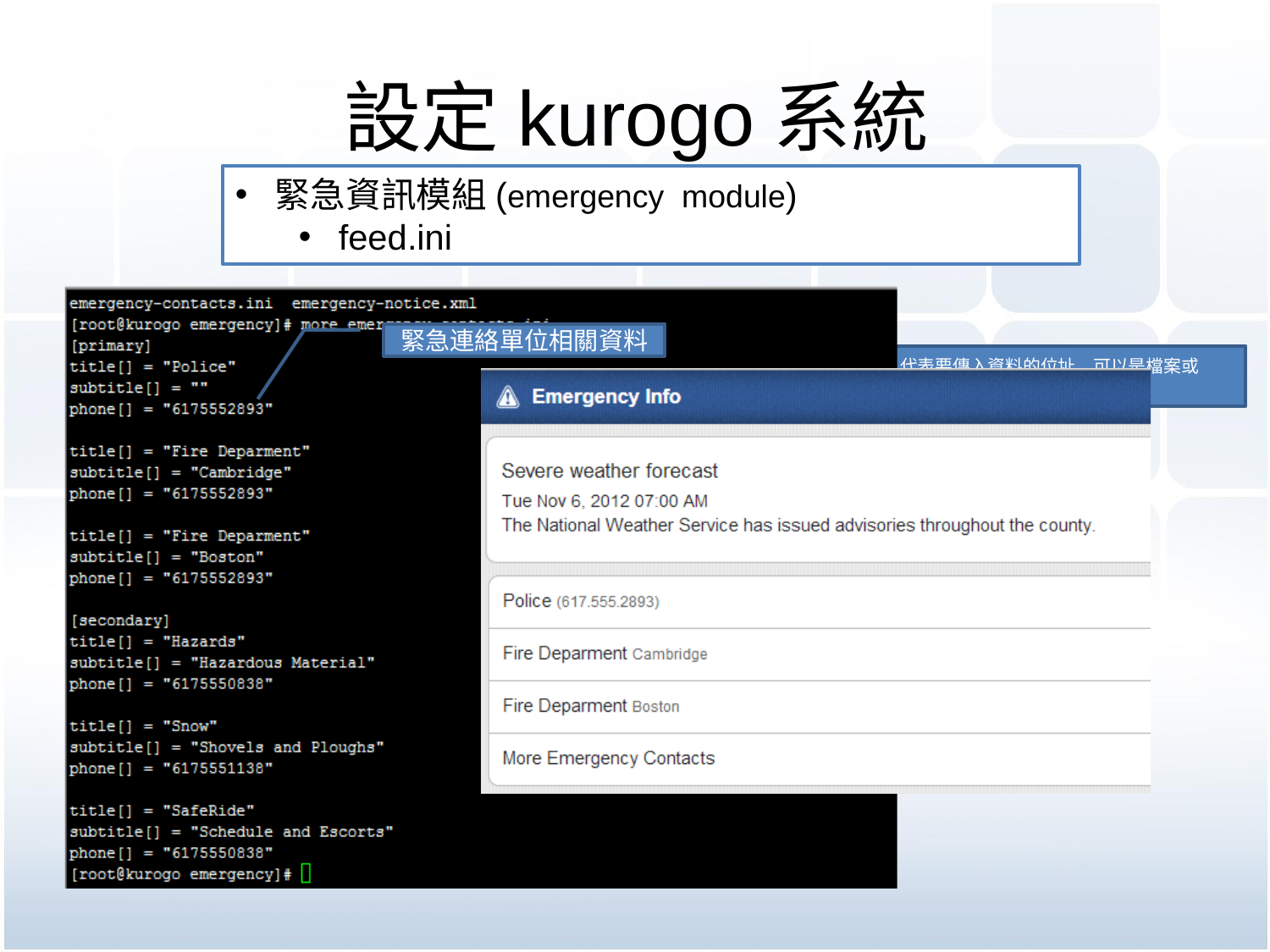

# 設定kurogo系統
緊急資訊模組(emergency  module)
feed.ini

緊急連絡單位相關資料
BASE_URL=“ ”代表要傳入資料的位址，可以是檔案或drupal網站位址